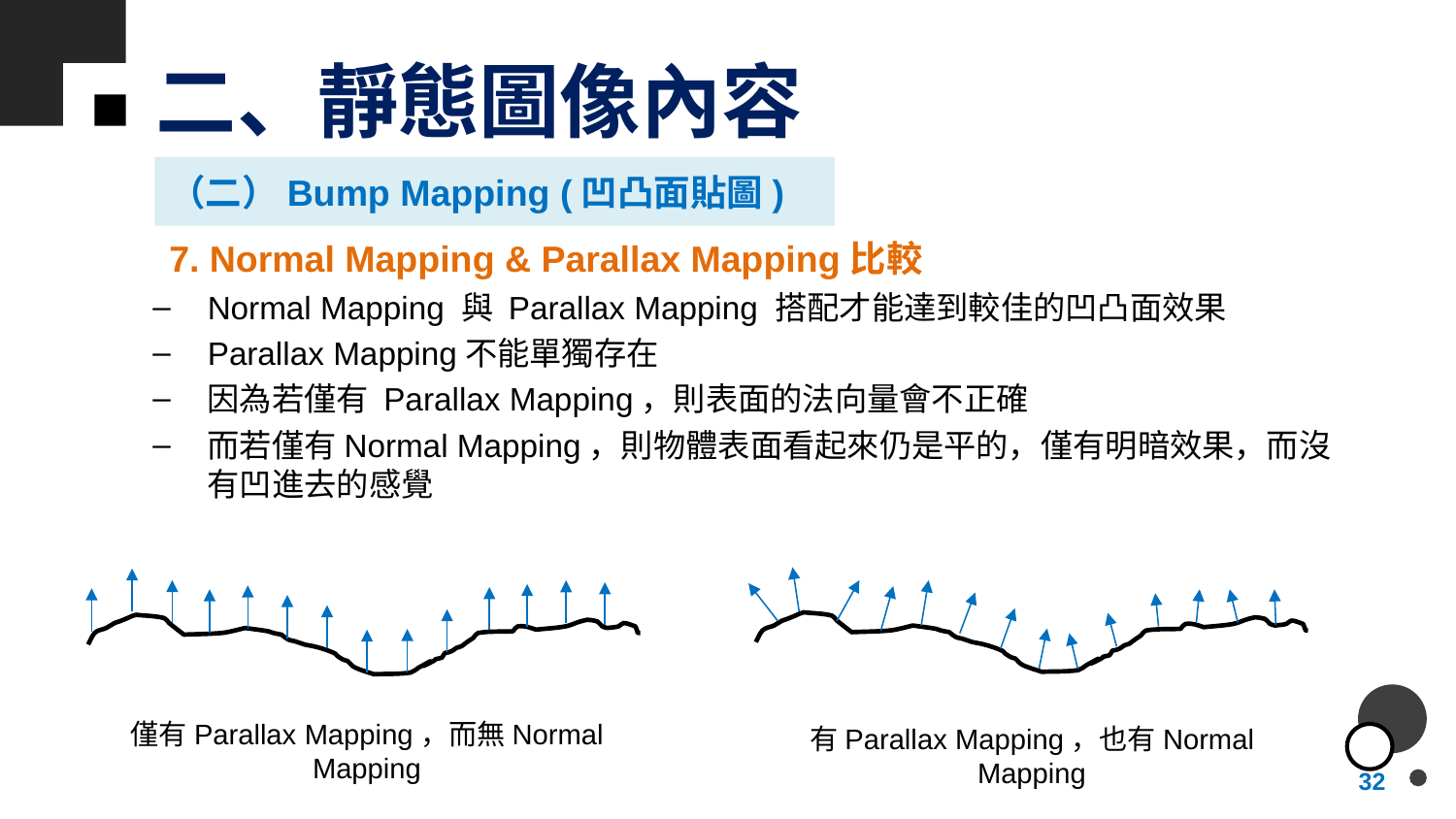

# 二、靜態圖像內容
（二）Bump Mapping (凹凸面貼圖)
7. Normal Mapping & Parallax Mapping比較
Normal Mapping 與 Parallax Mapping 搭配才能達到較佳的凹凸面效果
Parallax Mapping不能單獨存在
因為若僅有 Parallax Mapping，則表面的法向量會不正確
而若僅有Normal Mapping，則物體表面看起來仍是平的，僅有明暗效果，而沒有凹進去的感覺

僅有Parallax Mapping，而無Normal Mapping
有Parallax Mapping，也有Normal Mapping

32